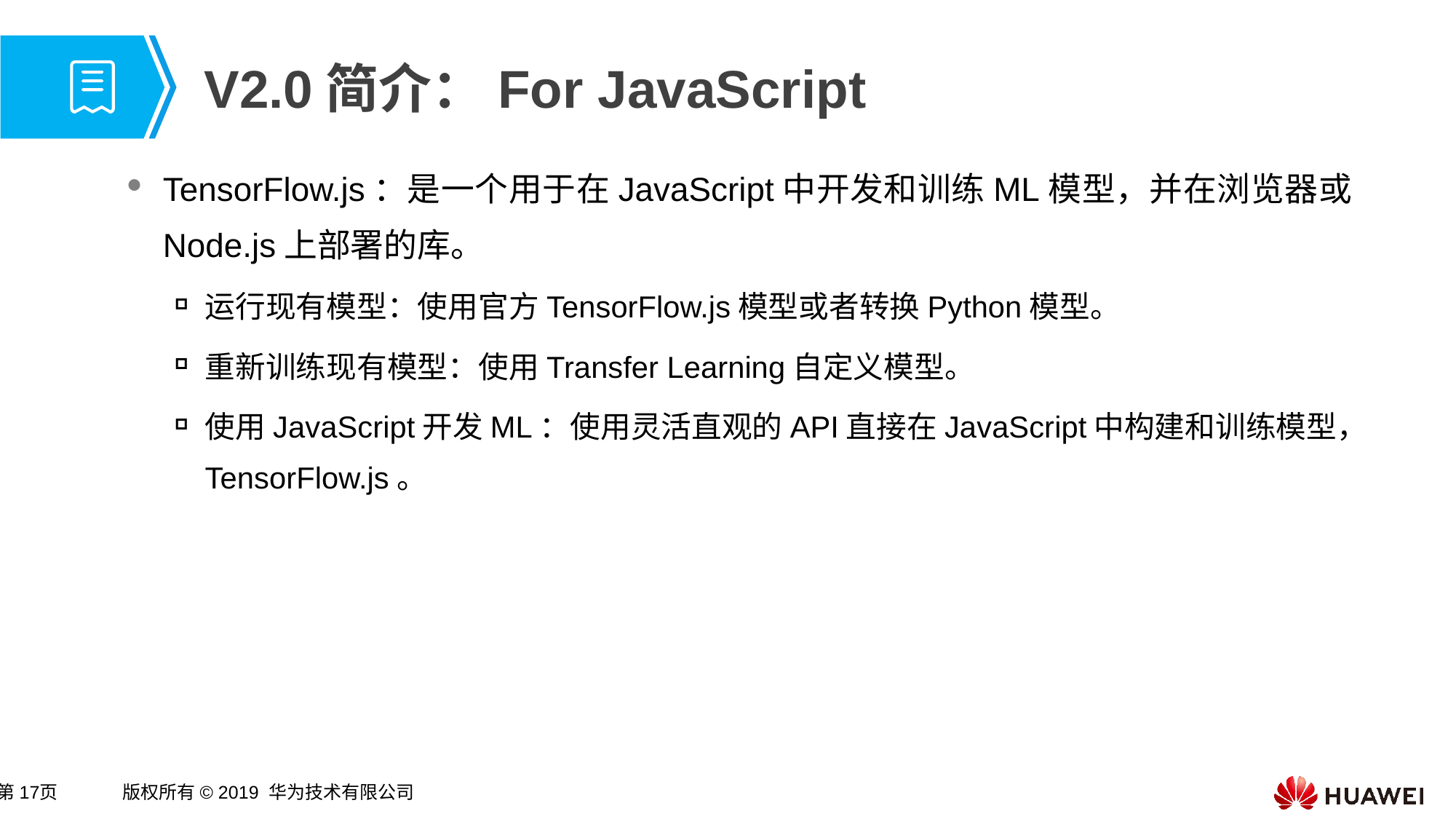

# V2.0简介：For JavaScript
TensorFlow.js：是一个用于在JavaScript中开发和训练ML模型，并在浏览器或Node.js上部署的库。
运行现有模型：使用官方TensorFlow.js模型或者转换Python模型。
重新训练现有模型：使用Transfer Learning自定义模型。
使用JavaScript开发ML：使用灵活直观的API直接在JavaScript中构建和训练模型，TensorFlow.js。